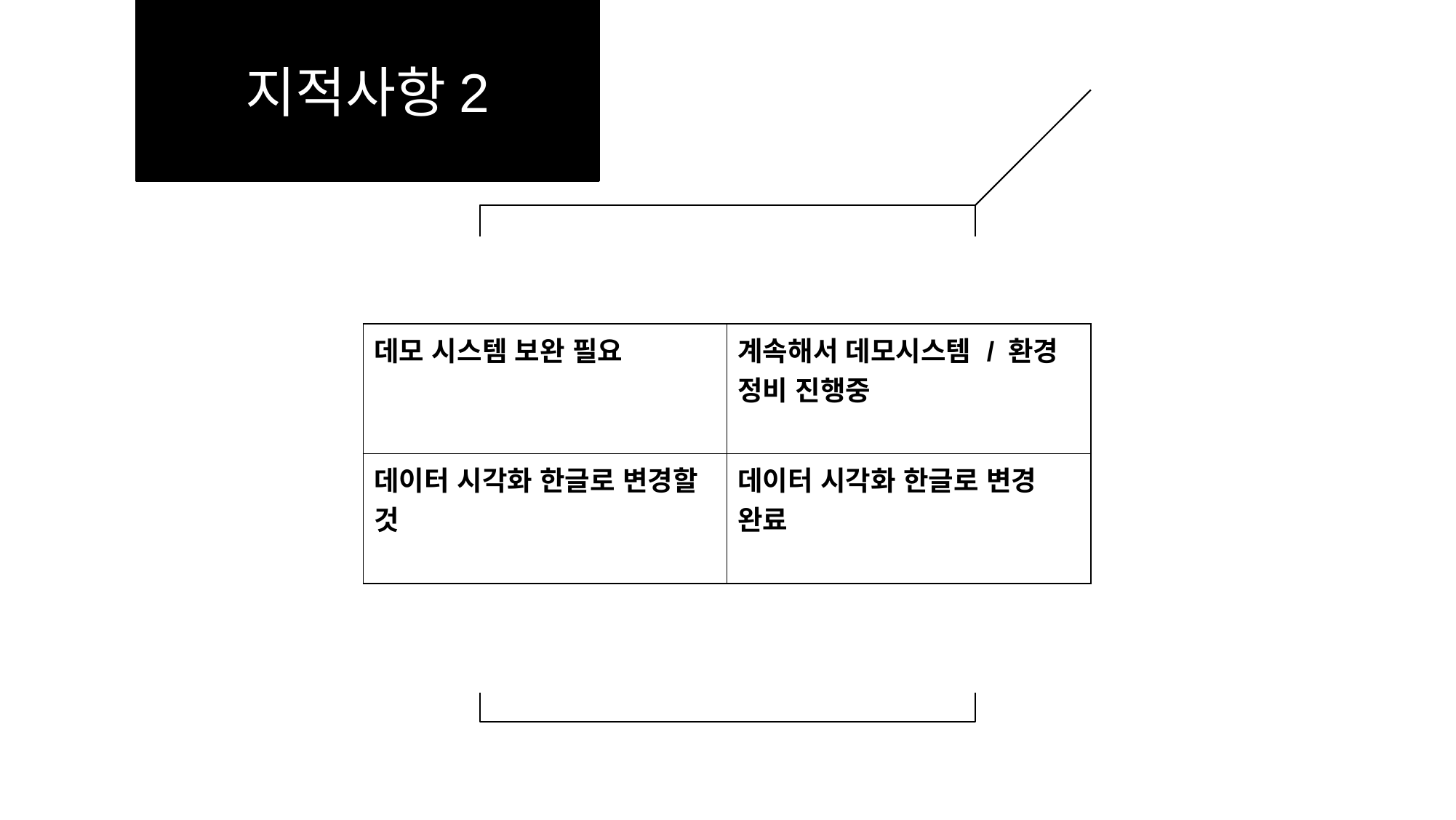

지적사항2

| 데모 시스템 보완 필요 | 계속해서 데모시스템 / 환경 정비 진행중 |
| --- | --- |
| 데이터 시각화 한글로 변경할 것 | 데이터 시각화 한글로 변경 완료 |
48
49